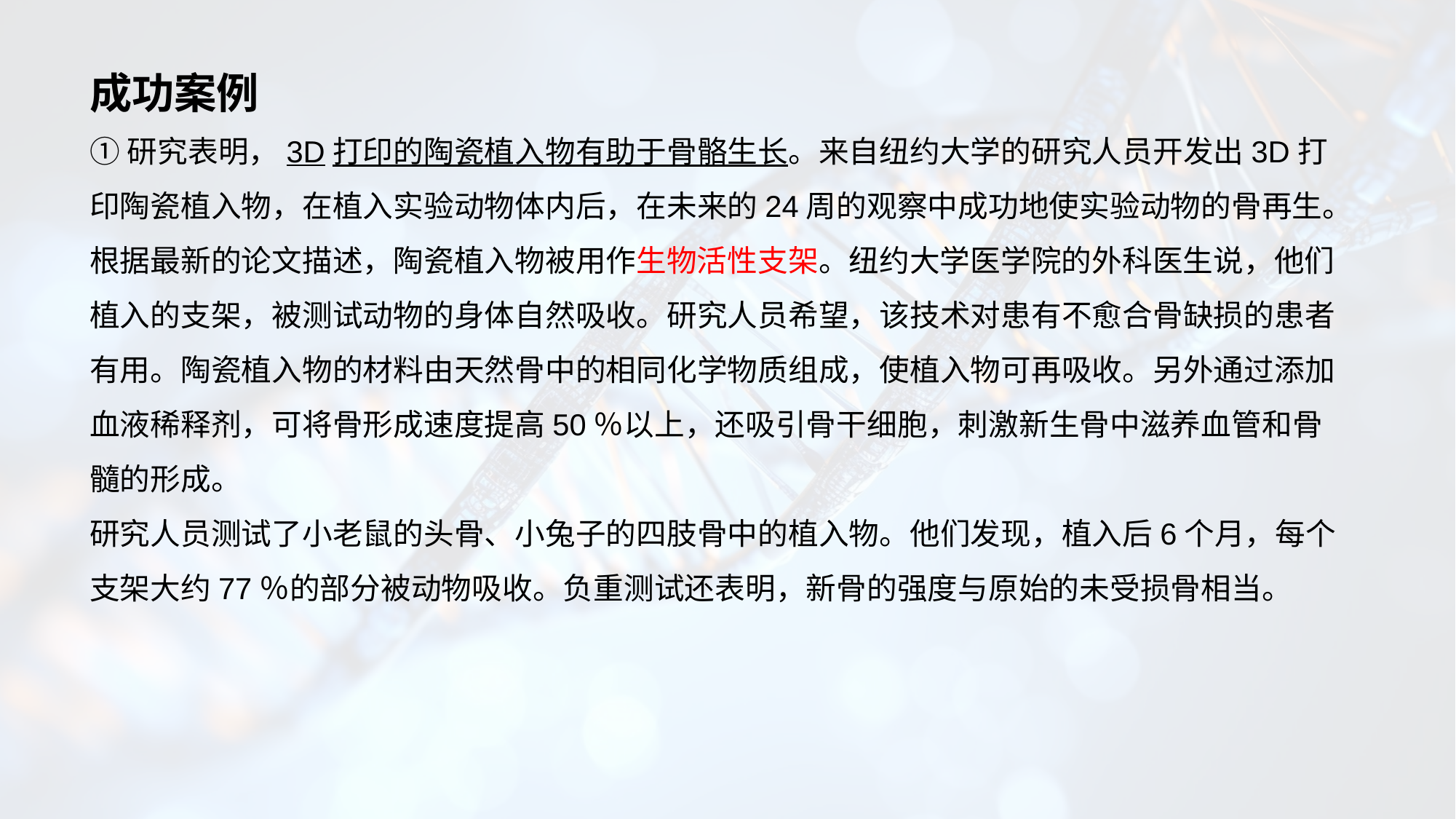

# 成功案例
①研究表明，3D打印的陶瓷植入物有助于骨骼生长。来自纽约大学的研究人员开发出3D打印陶瓷植入物，在植入实验动物体内后，在未来的24周的观察中成功地使实验动物的骨再生。根据最新的论文描述，陶瓷植入物被用作生物活性支架。纽约大学医学院的外科医生说，他们植入的支架，被测试动物的身体自然吸收。研究人员希望，该技术对患有不愈合骨缺损的患者有用。陶瓷植入物的材料由天然骨中的相同化学物质组成，使植入物可再吸收。另外通过添加血液稀释剂，可将骨形成速度提高50％以上，还吸引骨干细胞，刺激新生骨中滋养血管和骨髓的形成。
研究人员测试了小老鼠的头骨、小兔子的四肢骨中的植入物。他们发现，植入后6个月，每个支架大约77％的部分被动物吸收。负重测试还表明，新骨的强度与原始的未受损骨相当。